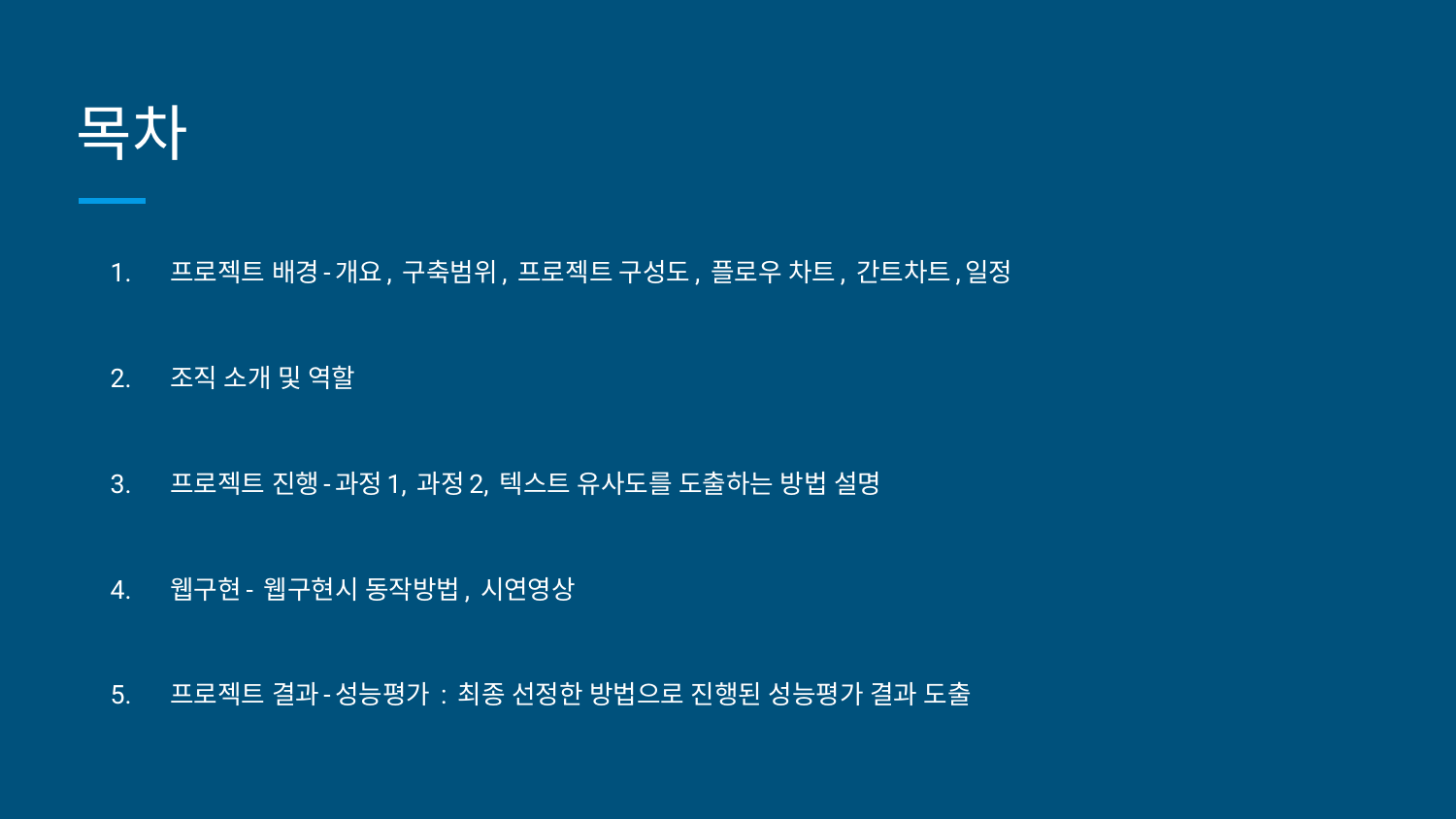

# 목차
프로젝트 배경-개요, 구축범위, 프로젝트 구성도, 플로우 차트, 간트차트,일정

조직 소개 및 역할

프로젝트 진행-과정1, 과정2, 텍스트 유사도를 도출하는 방법 설명

웹구현- 웹구현시 동작방법, 시연영상

프로젝트 결과-성능평가 : 최종 선정한 방법으로 진행된 성능평가 결과 도출